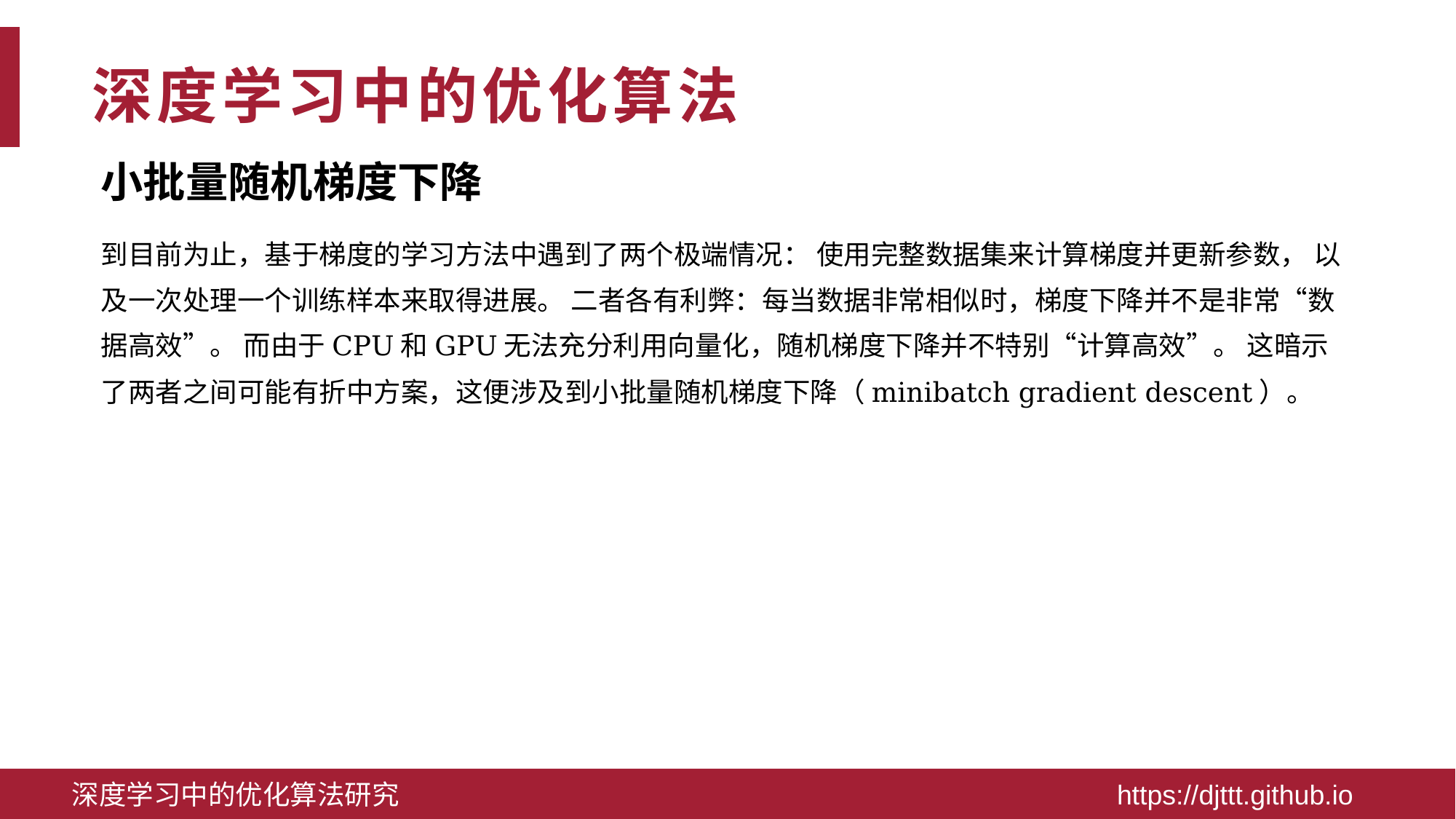

# 深度学习中的优化算法
小批量随机梯度下降
到目前为止，基于梯度的学习方法中遇到了两个极端情况： 使用完整数据集来计算梯度并更新参数， 以及一次处理一个训练样本来取得进展。 二者各有利弊：每当数据非常相似时，梯度下降并不是非常“数据高效”。 而由于CPU和GPU无法充分利用向量化，随机梯度下降并不特别“计算高效”。 这暗示了两者之间可能有折中方案，这便涉及到小批量随机梯度下降（minibatch gradient descent）。

深度学习中的优化算法研究                                                                                                                   https://djttt.github.io